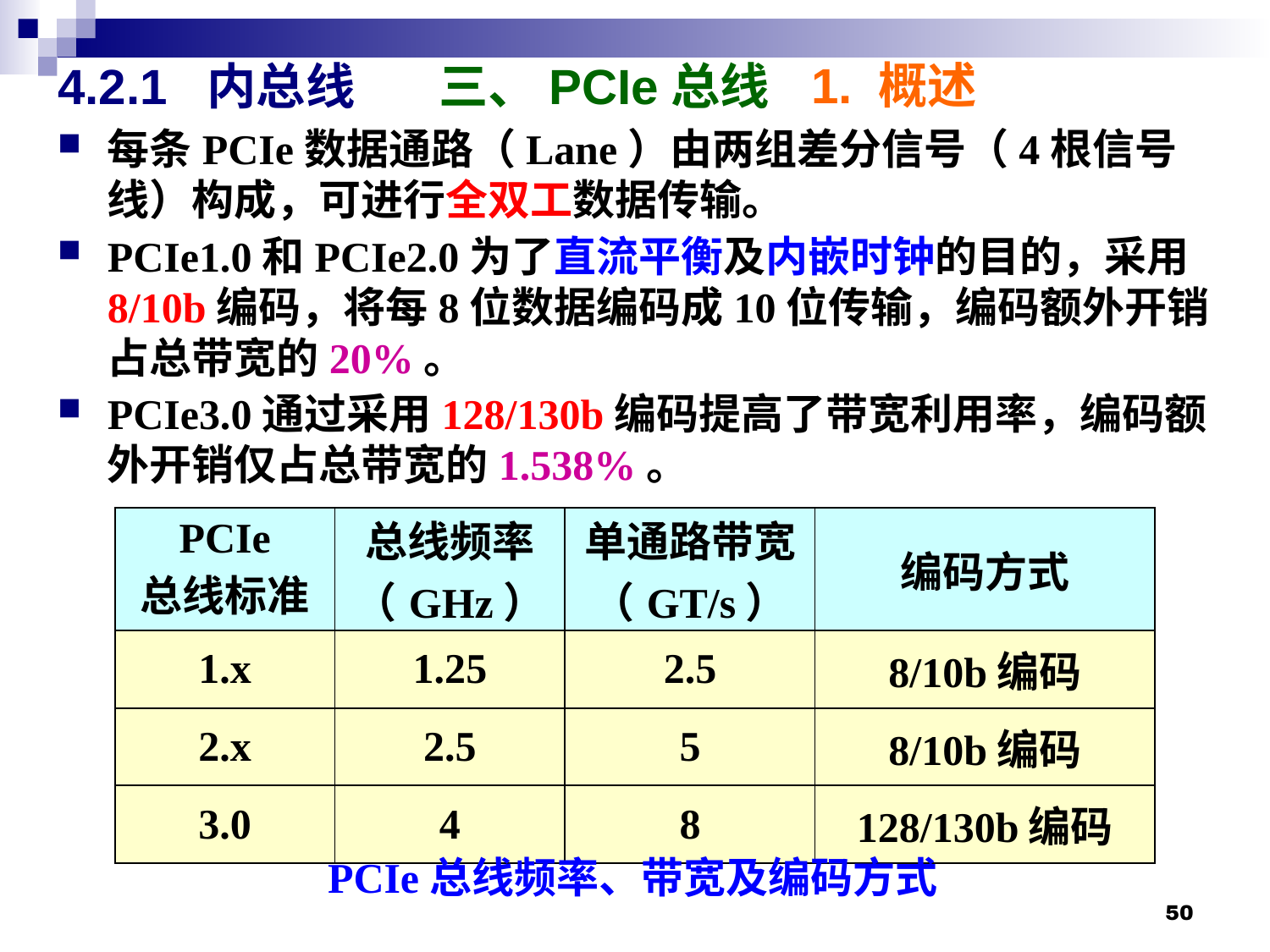

1. 概述
# 4.2.1  内总线 	三、PCIe总线
每条PCIe数据通路（Lane）由两组差分信号（4根信号线）构成，可进行全双工数据传输。
PCIe1.0和PCIe2.0为了直流平衡及内嵌时钟的目的，采用8/10b编码，将每8位数据编码成10位传输，编码额外开销占总带宽的20%。
PCIe3.0通过采用128/130b编码提高了带宽利用率，编码额外开销仅占总带宽的1.538%。
| PCIe 总线标准 | 总线频率（GHz） | 单通路带宽（GT/s） | 编码方式 |
| --- | --- | --- | --- |
| 1.x | 1.25 | 2.5 | 8/10b编码 |
| 2.x | 2.5 | 5 | 8/10b编码 |
| 3.0 | 4 | 8 | 128/130b编码 |
PCIe总线频率、带宽及编码方式
50